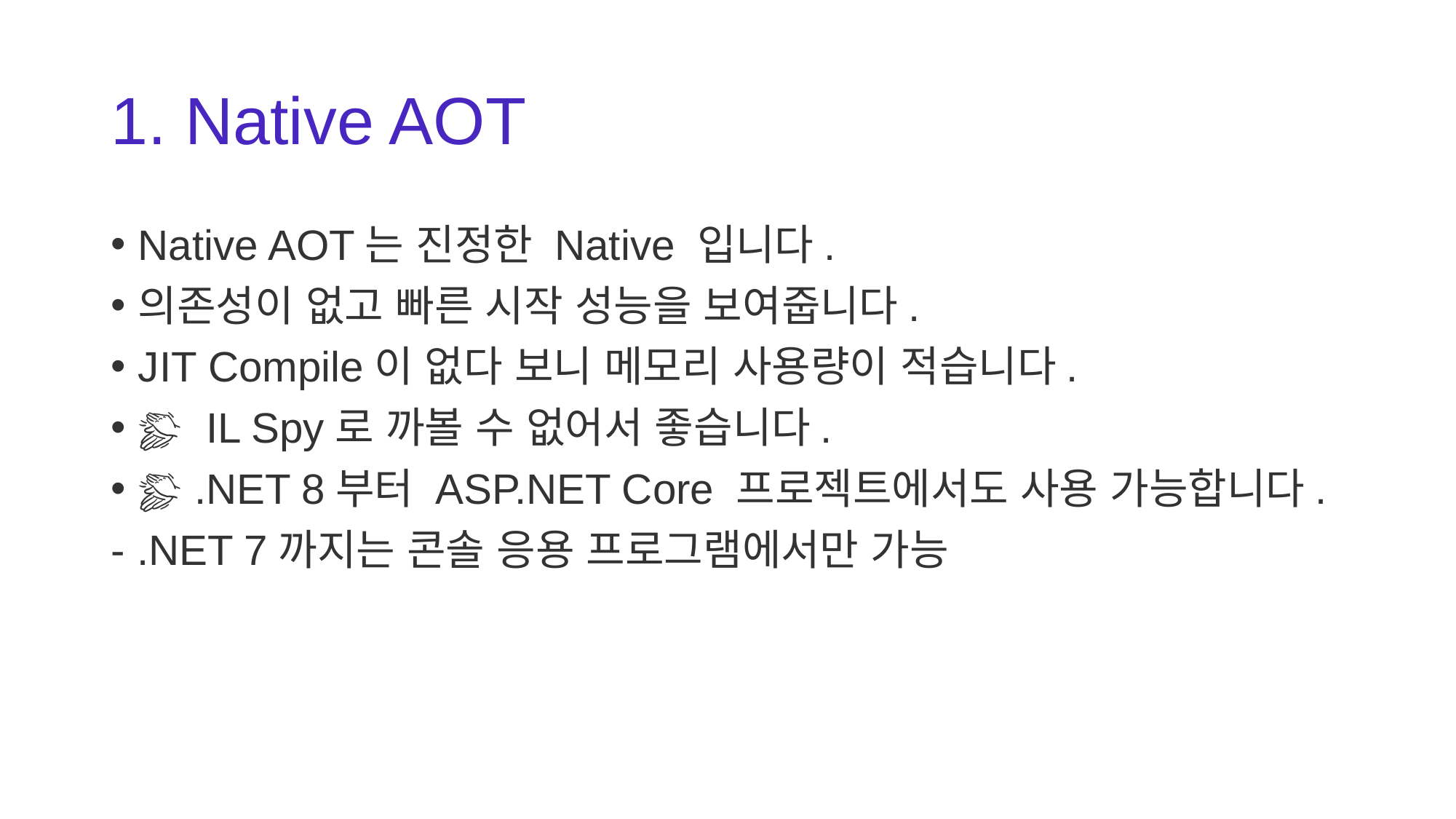

# 1. Native AOT
Native AOT는 진정한 Native 입니다.
의존성이 없고 빠른 시작 성능을 보여줍니다.
JIT Compile이 없다 보니 메모리 사용량이 적습니다.
👏  IL Spy로 까볼 수 없어서 좋습니다.
👏 .NET 8부터 ASP.NET Core 프로젝트에서도 사용 가능합니다.
- .NET 7까지는 콘솔 응용 프로그램에서만 가능